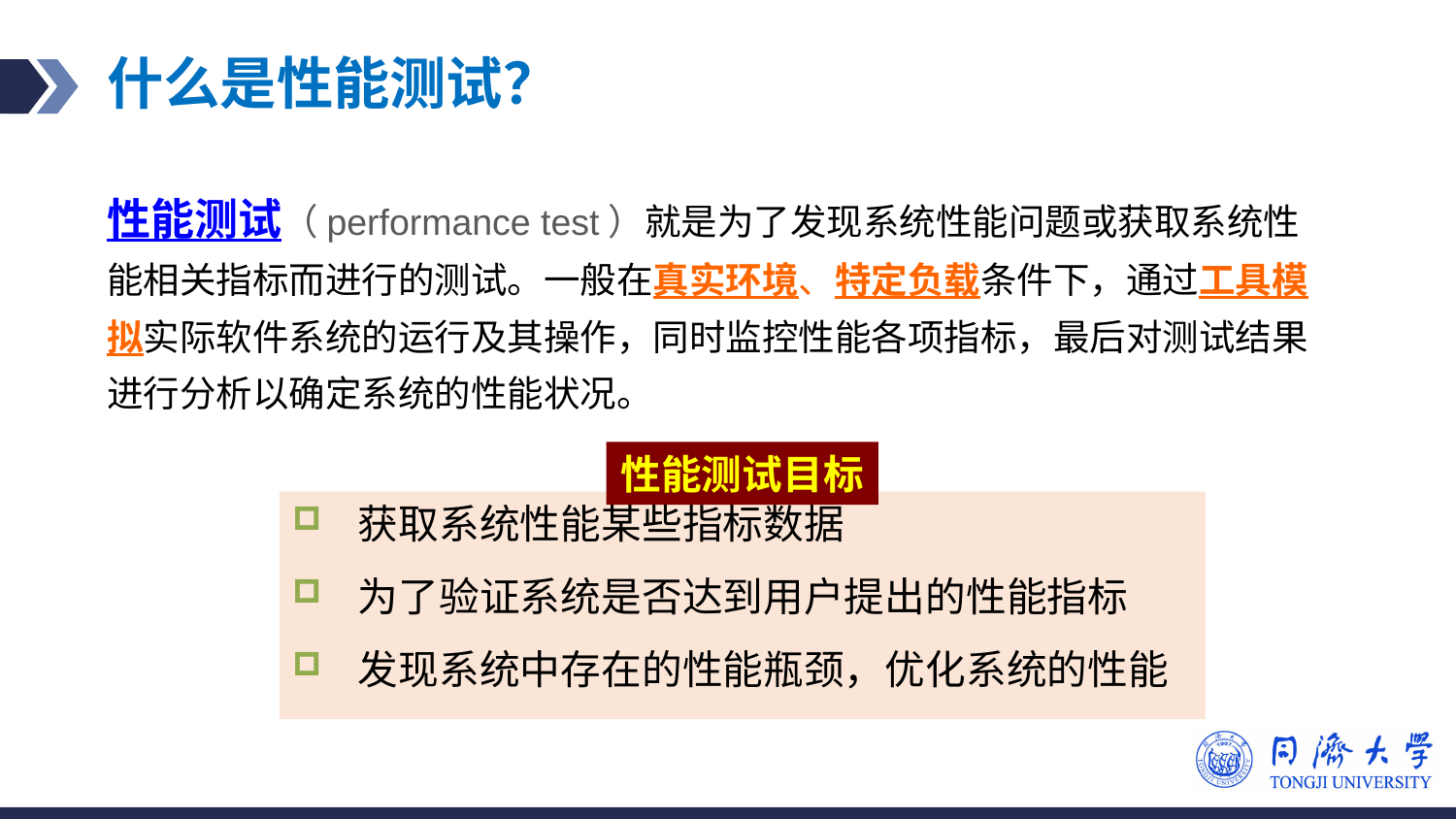

# 什么是性能测试？
性能测试（performance test）就是为了发现系统性能问题或获取系统性能相关指标而进行的测试。一般在真实环境、特定负载条件下，通过工具模拟实际软件系统的运行及其操作，同时监控性能各项指标，最后对测试结果进行分析以确定系统的性能状况。
性能测试目标
获取系统性能某些指标数据
为了验证系统是否达到用户提出的性能指标
发现系统中存在的性能瓶颈，优化系统的性能